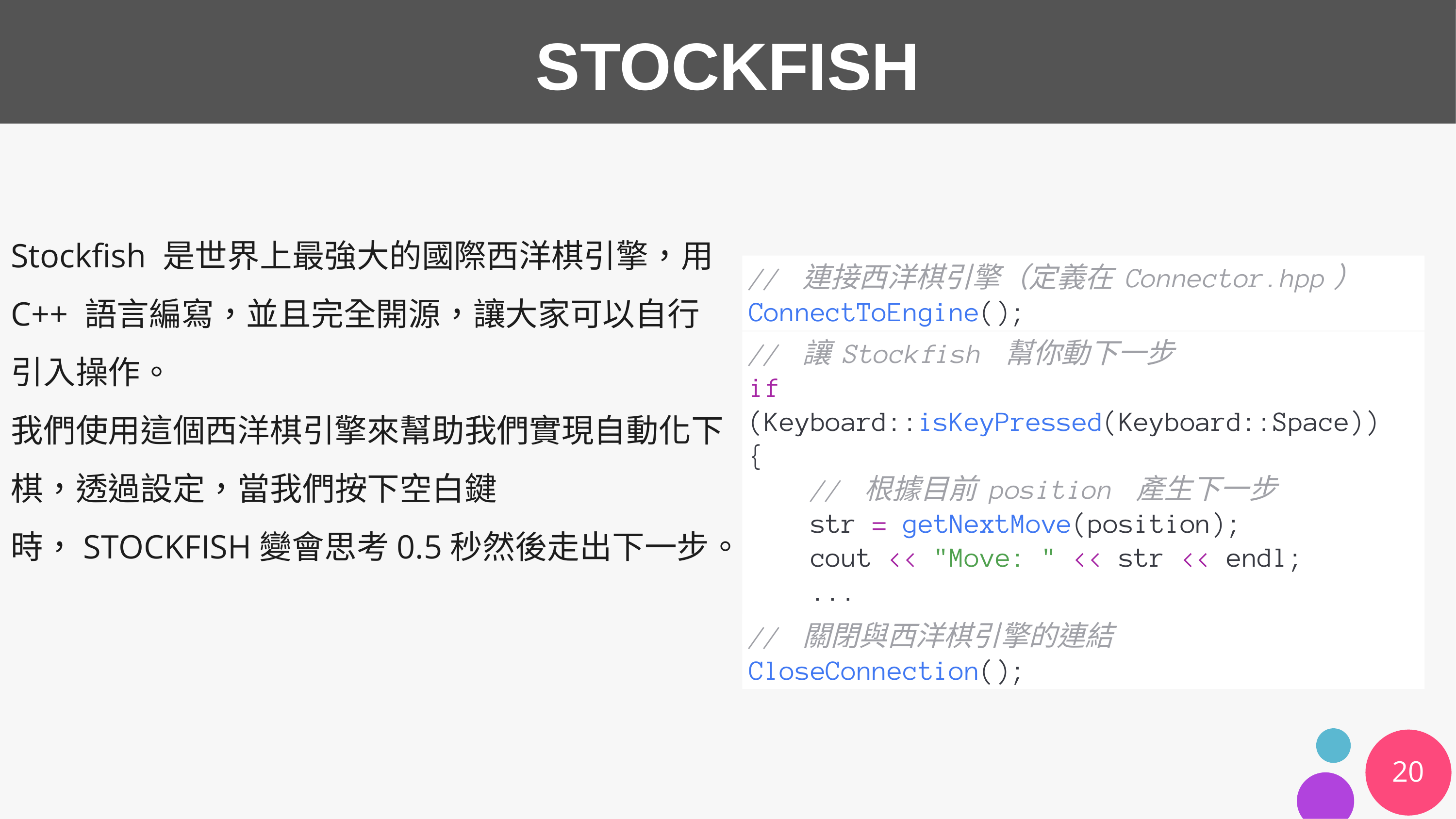

# STockfish
Stockfish 是世界上最強大的國際西洋棋引擎，用 C++ 語言編寫，並且完全開源，讓大家可以自行引入操作。
我們使用這個西洋棋引擎來幫助我們實現自動化下棋，透過設定，當我們按下空白鍵時，STOCKFISH變會思考0.5秒然後走出下一步。
// 連接西洋棋引擎（定義在 Connector.hpp）
ConnectToEngine();
// 讓 Stockfish 幫你動下一步
if (Keyboard::isKeyPressed(Keyboard::Space))
{
    // 根據目前 position 產生下一步
    str = getNextMove(position);
    cout << "Move: " << str << endl;
    ...
}
// 關閉與西洋棋引擎的連結
CloseConnection();
20